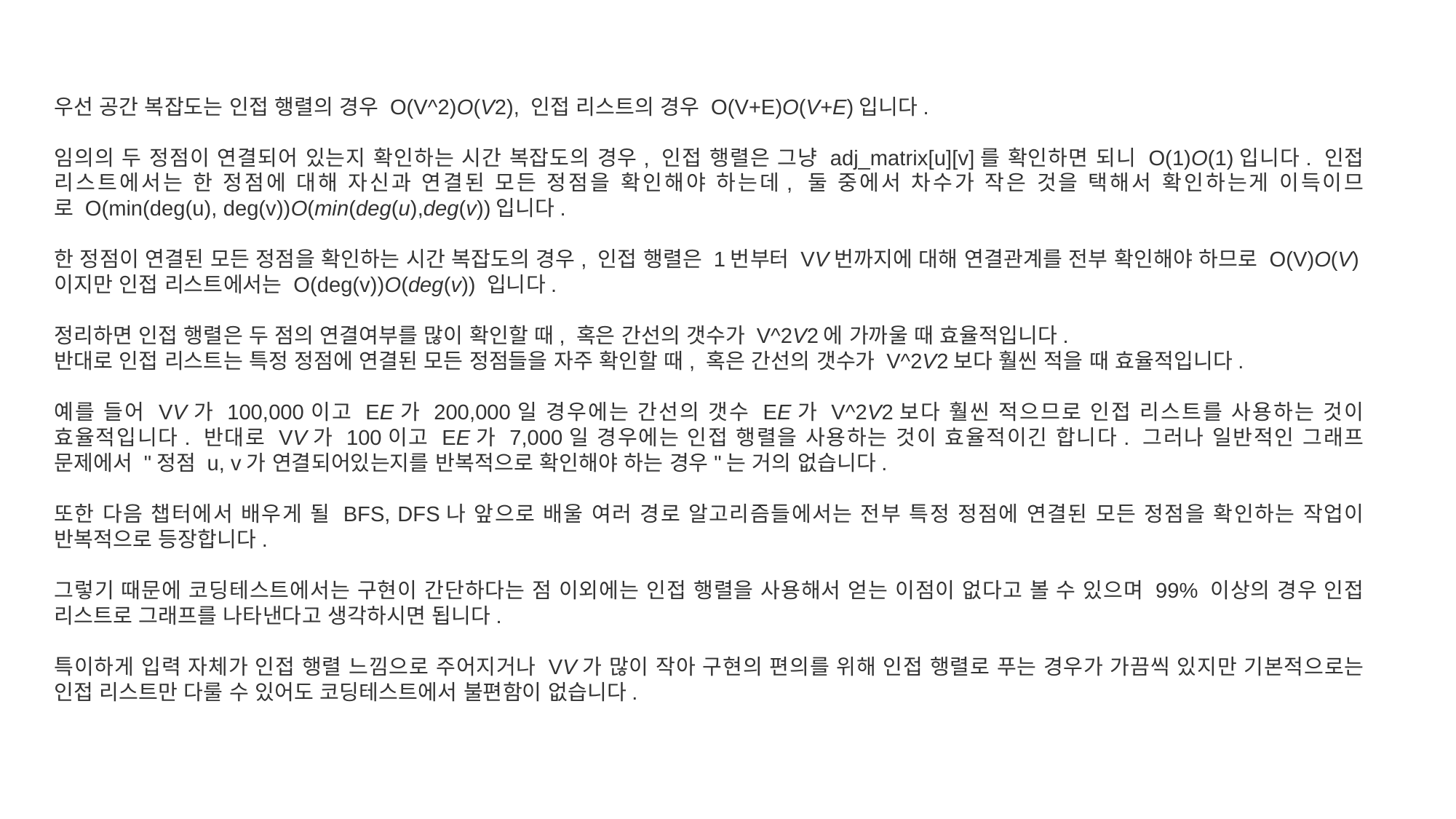

우선 공간 복잡도는 인접 행렬의 경우 O(V^2)O(V2), 인접 리스트의 경우 O(V+E)O(V+E)입니다.

임의의 두 정점이 연결되어 있는지 확인하는 시간 복잡도의 경우, 인접 행렬은 그냥 adj_matrix[u][v]를 확인하면 되니 O(1)O(1)입니다. 인접 리스트에서는 한 정점에 대해 자신과 연결된 모든 정점을 확인해야 하는데, 둘 중에서 차수가 작은 것을 택해서 확인하는게 이득이므로 O(min(deg(u), deg(v))O(min(deg(u),deg(v))입니다.

한 정점이 연결된 모든 정점을 확인하는 시간 복잡도의 경우, 인접 행렬은 1번부터 VV번까지에 대해 연결관계를 전부 확인해야 하므로 O(V)O(V)이지만 인접 리스트에서는 O(deg(v))O(deg(v)) 입니다.

정리하면 인접 행렬은 두 점의 연결여부를 많이 확인할 때, 혹은 간선의 갯수가 V^2V2에 가까울 때 효율적입니다.
반대로 인접 리스트는 특정 정점에 연결된 모든 정점들을 자주 확인할 때, 혹은 간선의 갯수가 V^2V2보다 훨씬 적을 때 효율적입니다.

예를 들어 VV가 100,000이고 EE가 200,000일 경우에는 간선의 갯수 EE가 V^2V2보다 훨씬 적으므로 인접 리스트를 사용하는 것이 효율적입니다. 반대로 VV가 100이고 EE가 7,000일 경우에는 인접 행렬을 사용하는 것이 효율적이긴 합니다. 그러나 일반적인 그래프 문제에서 "정점 u, v가 연결되어있는지를 반복적으로 확인해야 하는 경우"는 거의 없습니다.

또한 다음 챕터에서 배우게 될 BFS, DFS나 앞으로 배울 여러 경로 알고리즘들에서는 전부 특정 정점에 연결된 모든 정점을 확인하는 작업이 반복적으로 등장합니다.

그렇기 때문에 코딩테스트에서는 구현이 간단하다는 점 이외에는 인접 행렬을 사용해서 얻는 이점이 없다고 볼 수 있으며 99% 이상의 경우 인접 리스트로 그래프를 나타낸다고 생각하시면 됩니다.

특이하게 입력 자체가 인접 행렬 느낌으로 주어지거나 VV가 많이 작아 구현의 편의를 위해 인접 행렬로 푸는 경우가 가끔씩 있지만 기본적으로는 인접 리스트만 다룰 수 있어도 코딩테스트에서 불편함이 없습니다.